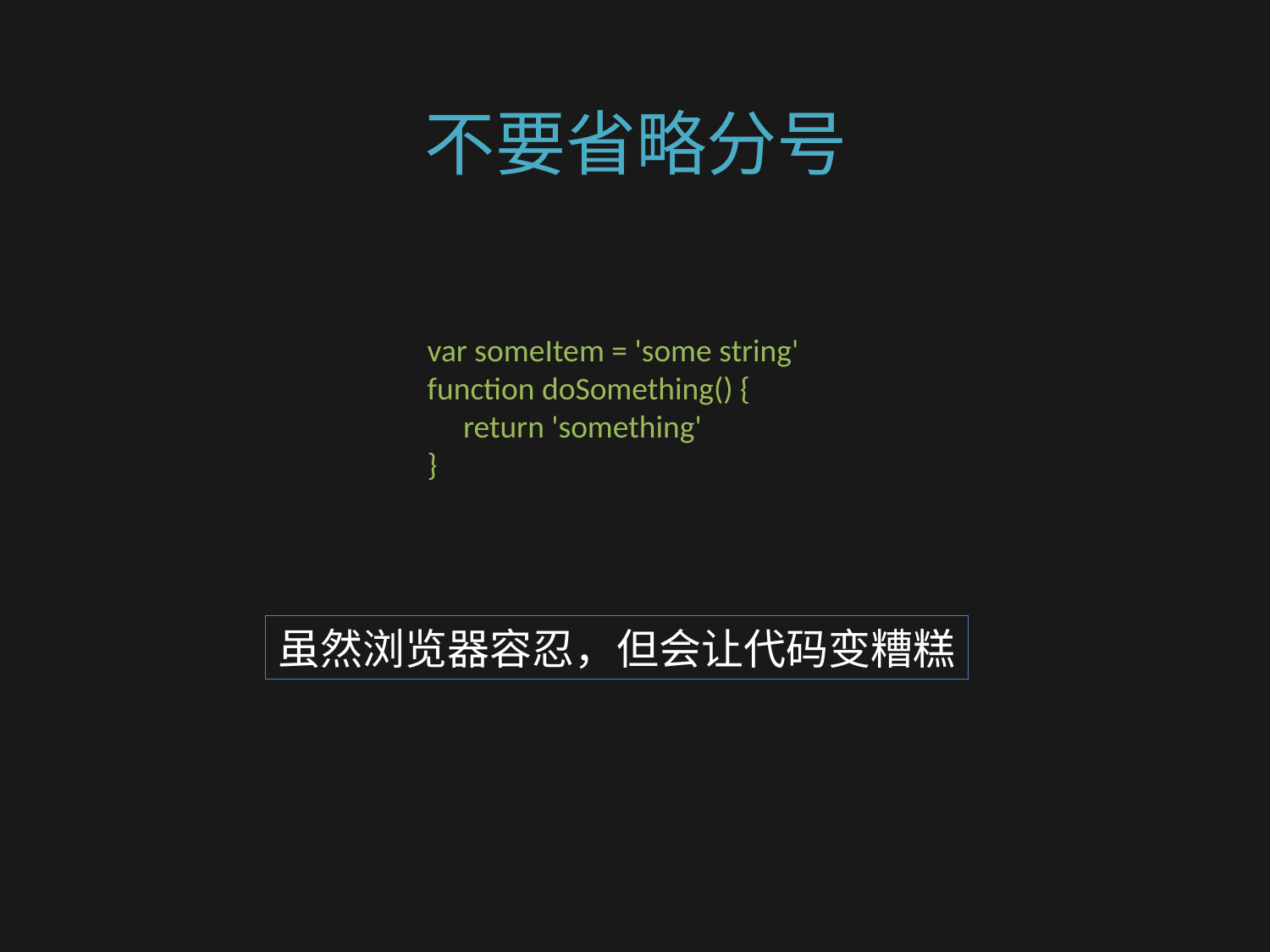

# 不要省略分号
var someItem = 'some string'
function doSomething() {
     return 'something'
}
虽然浏览器容忍，但会让代码变糟糕